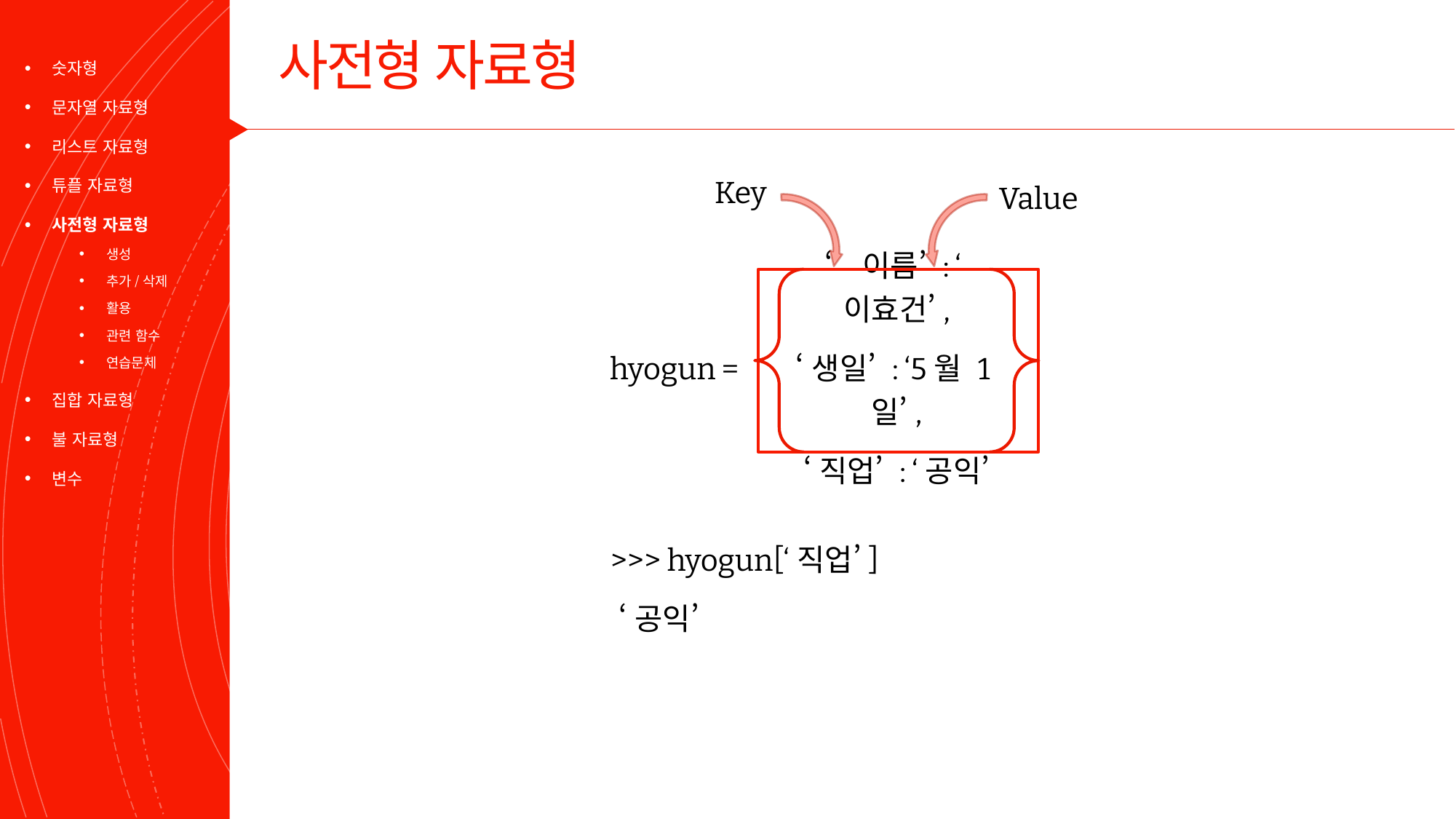

# 사전형 자료형
숫자형
문자열 자료형
리스트 자료형
튜플 자료형
사전형 자료형
생성
추가/삭제
활용
관련 함수
연습문제
집합 자료형
불 자료형
변수

Key
Value

‘이름’ : ‘이효건’,
‘생일’ : ‘5월 1일’,
‘직업’ : ‘공익’
hyogun =
>>> hyogun[‘직업’]
 ‘공익’